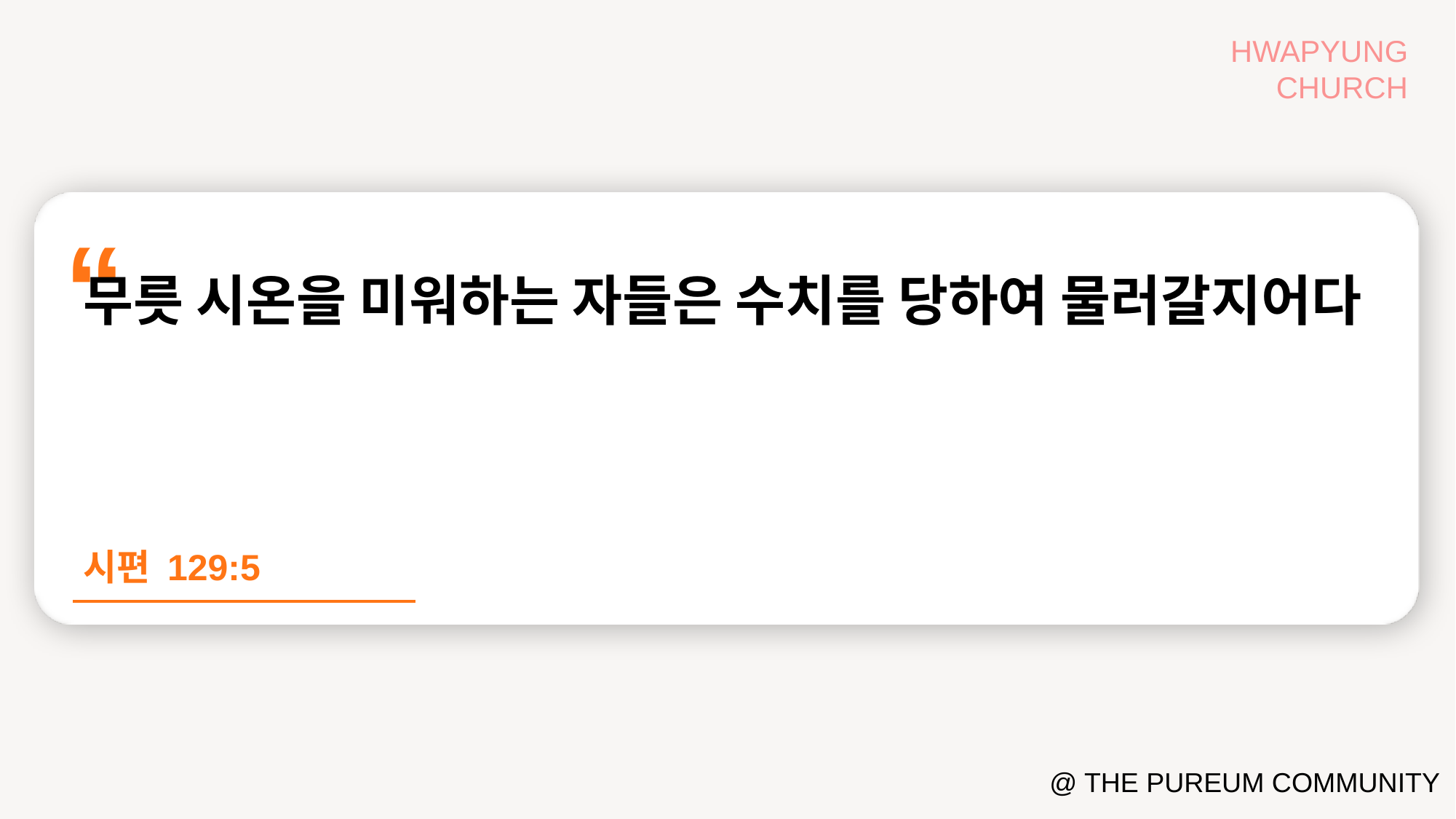

무릇 시온을 미워하는 자들은 수치를 당하여 물러갈지어다
시편 129:5